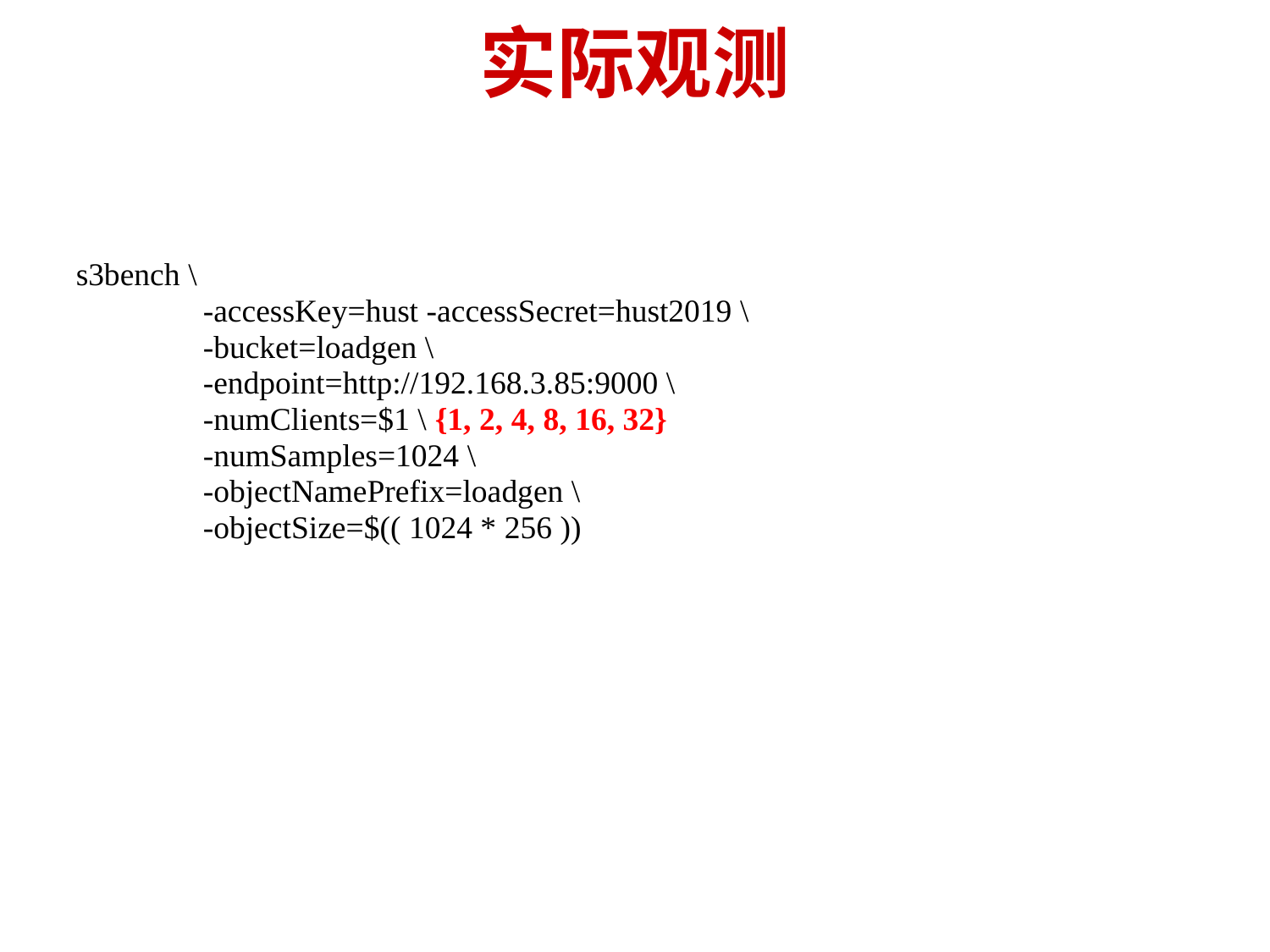

# 实际观测
s3bench \
	-accessKey=hust -accessSecret=hust2019 \
	-bucket=loadgen \
	-endpoint=http://192.168.3.85:9000 \
	-numClients=$1 \ {1, 2, 4, 8, 16, 32}
	-numSamples=1024 \
	-objectNamePrefix=loadgen \
	-objectSize=$(( 1024 * 256 ))